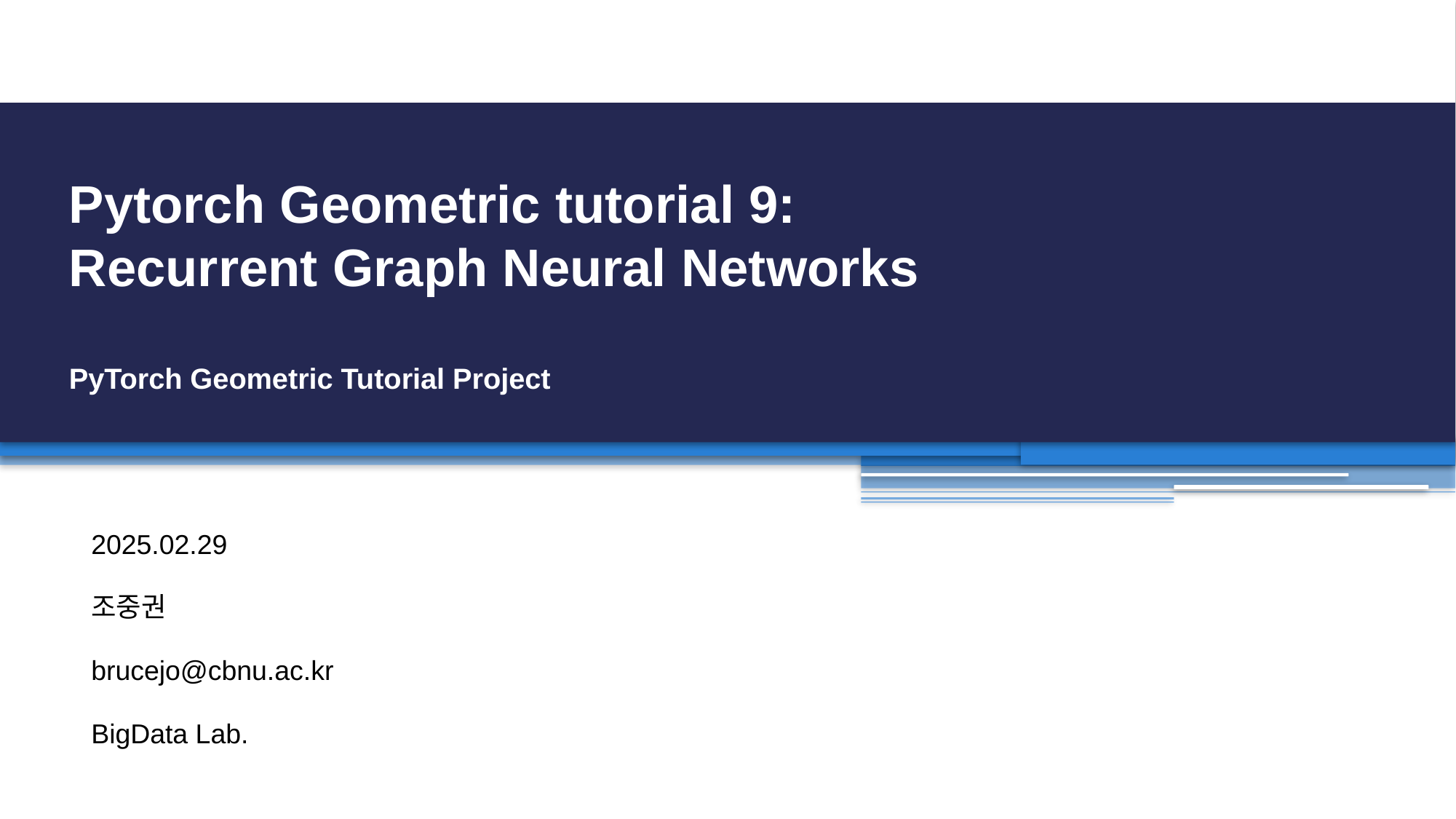

# Pytorch Geometric tutorial 9: Recurrent Graph Neural Networks PyTorch Geometric Tutorial Project
2025.02.29
조중권
brucejo@cbnu.ac.kr
BigData Lab.